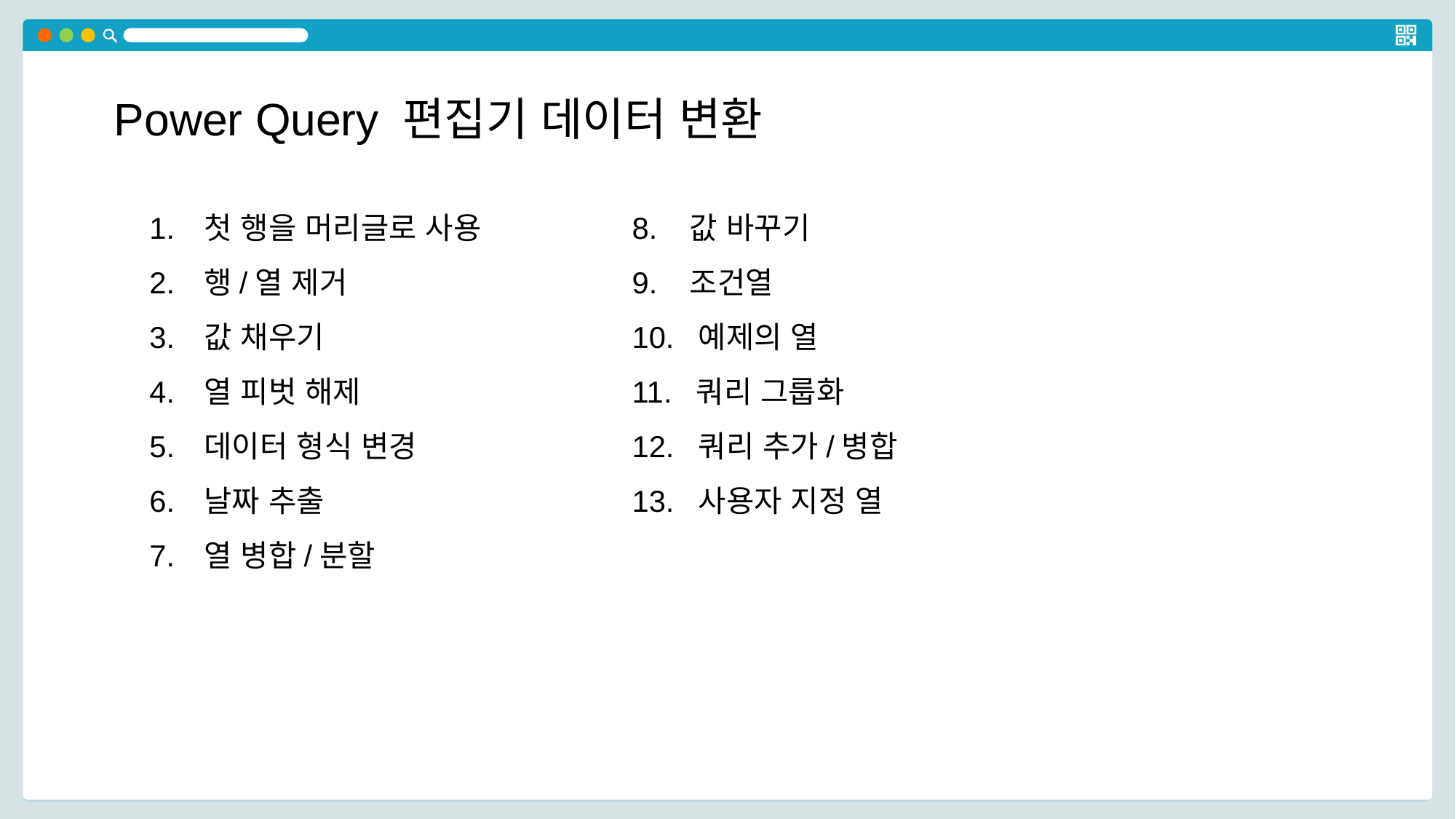

Power Query 편집기 데이터 변환
첫 행을 머리글로 사용
행/열 제거
값 채우기
열 피벗 해제
데이터 형식 변경
날짜 추출
열 병합/분할

8.   값 바꾸기
9.   조건열
10.  예제의 열
11.  쿼리 그룹화
12.  쿼리 추가/병합
13.  사용자 지정 열